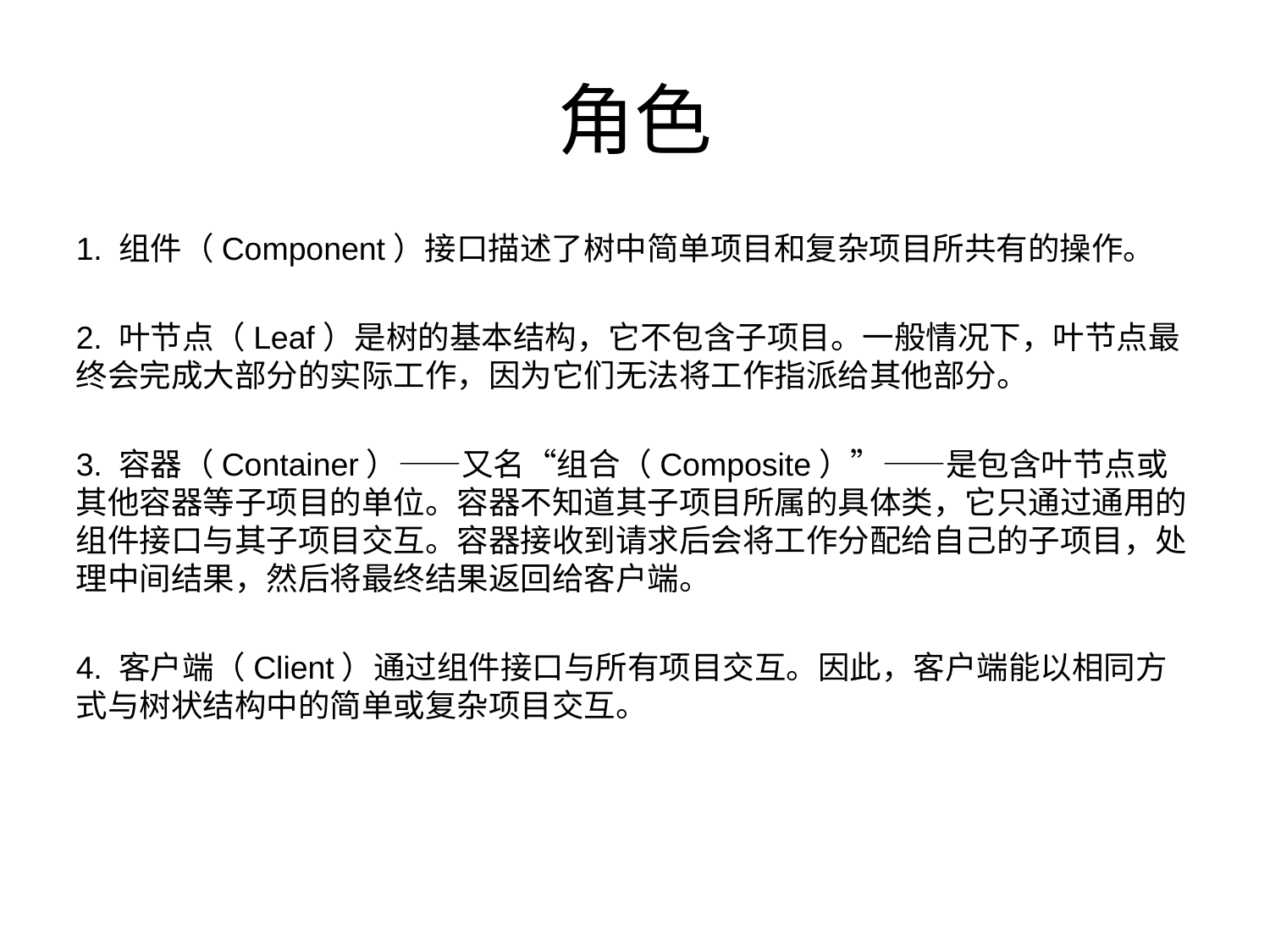

# 角色
1. 组件（Component）接口描述了树中简单项目和复杂项目所共有的操作。

2. 叶节点（Leaf）是树的基本结构，它不包含子项目。一般情况下，叶节点最终会完成大部分的实际工作，因为它们无法将工作指派给其他部分。

3. 容器（Container）——又名“组合（Composite）”——是包含叶节点或其他容器等子项目的单位。容器不知道其子项目所属的具体类，它只通过通用的组件接口与其子项目交互。容器接收到请求后会将工作分配给自己的子项目，处理中间结果，然后将最终结果返回给客户端。

4. 客户端（Client）通过组件接口与所有项目交互。因此，客户端能以相同方式与树状结构中的简单或复杂项目交互。